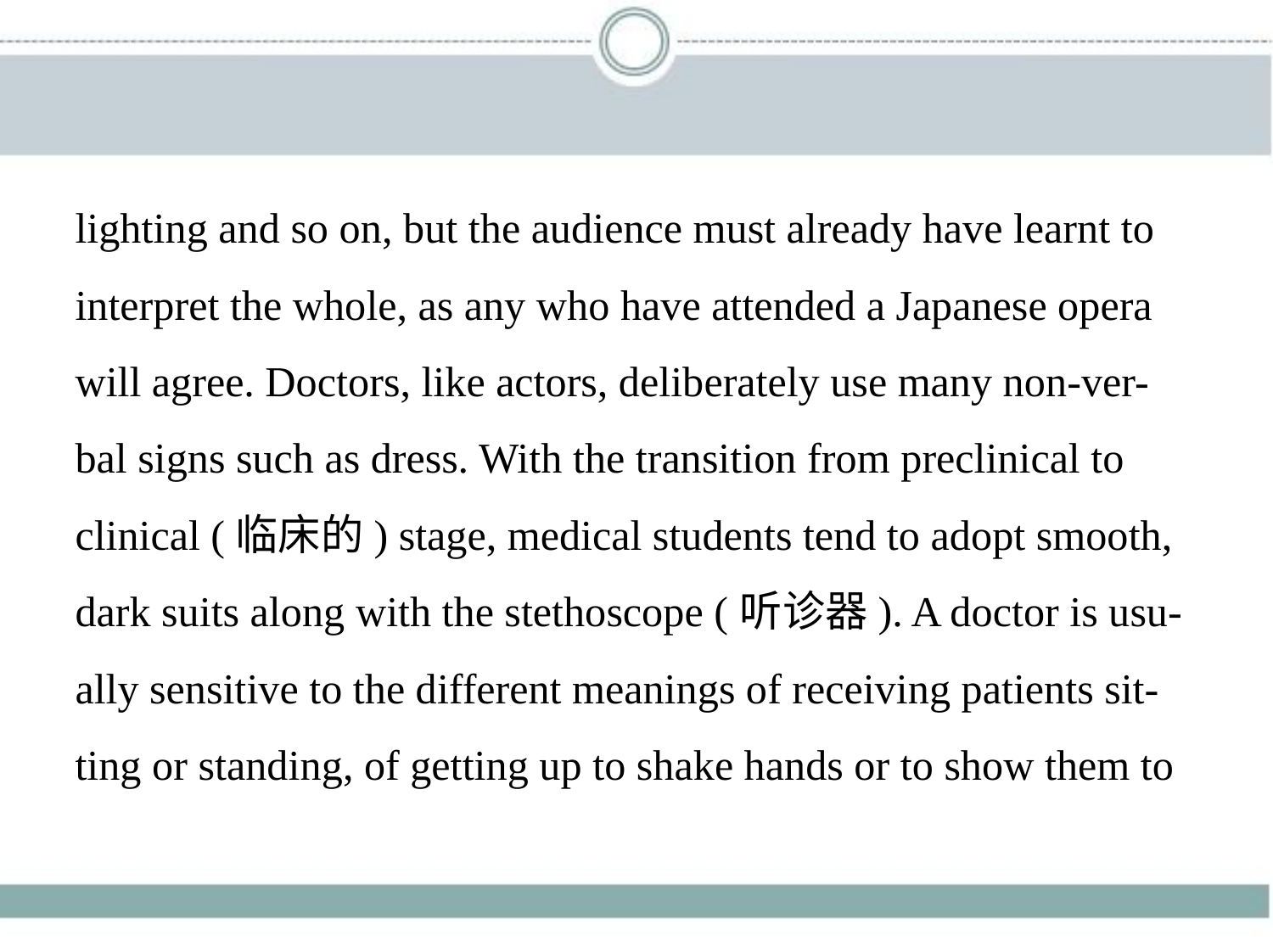

lighting and so on, but the audience must already have learnt to
interpret the whole, as any who have attended a Japanese opera
will agree. Doctors, like actors, deliberately use many non-ver-
bal signs such as dress. With the transition from preclinical to
clinical (临床的) stage, medical students tend to adopt smooth,
dark suits along with the stethoscope (听诊器). A doctor is usu-
ally sensitive to the different meanings of receiving patients sit-
ting or standing, of getting up to shake hands or to show them to